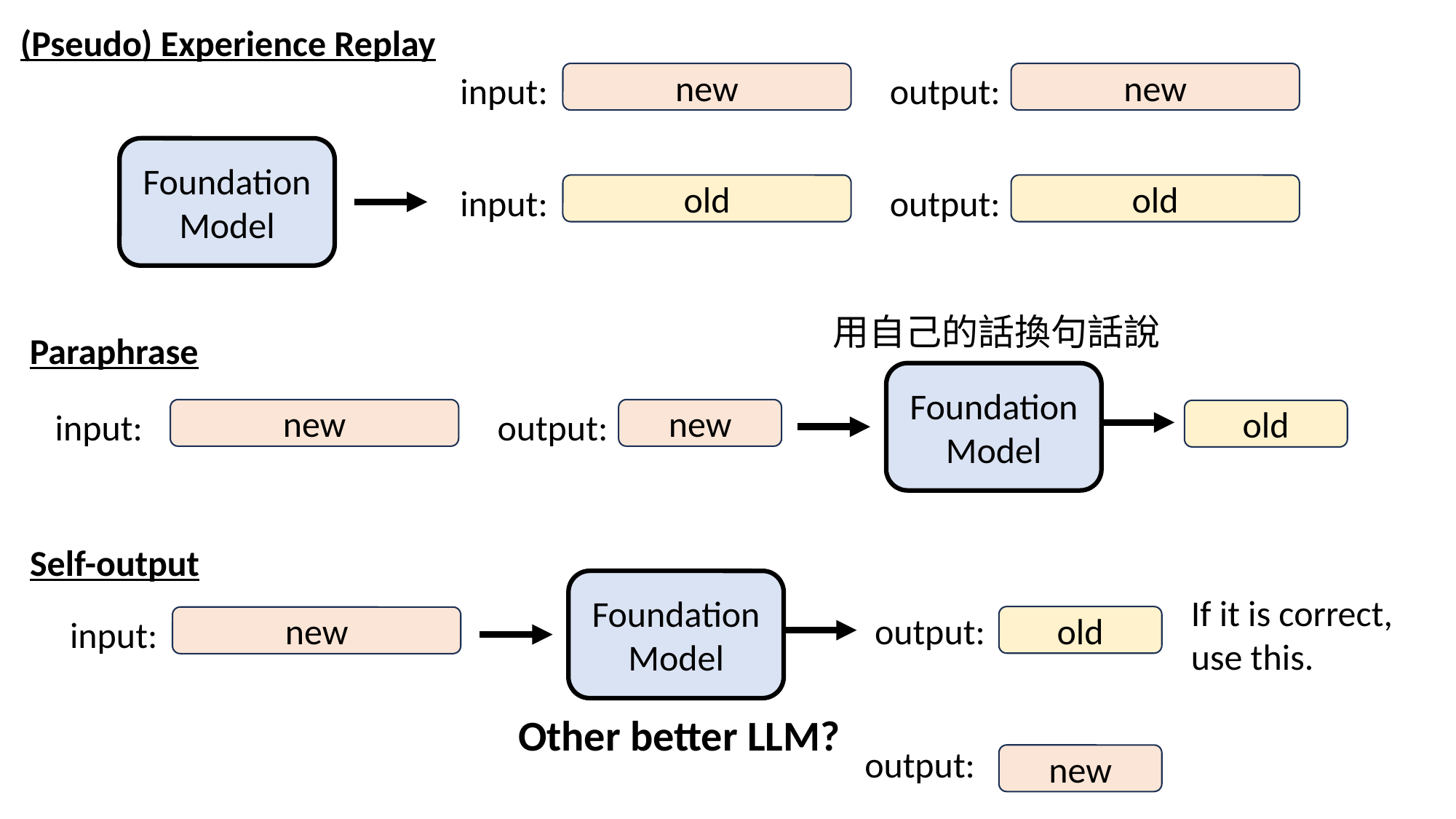

(Pseudo) Experience Replay
input:
output:
new
new
Foundation
Model
input:
output:
old
old
用自己的話換句話說
Paraphrase
Foundation
Model
input:
output:
new
new
old
Self-output
Foundation
Model
If it is correct, use this.
output:
input:
old
new
Other better LLM?
output:
new